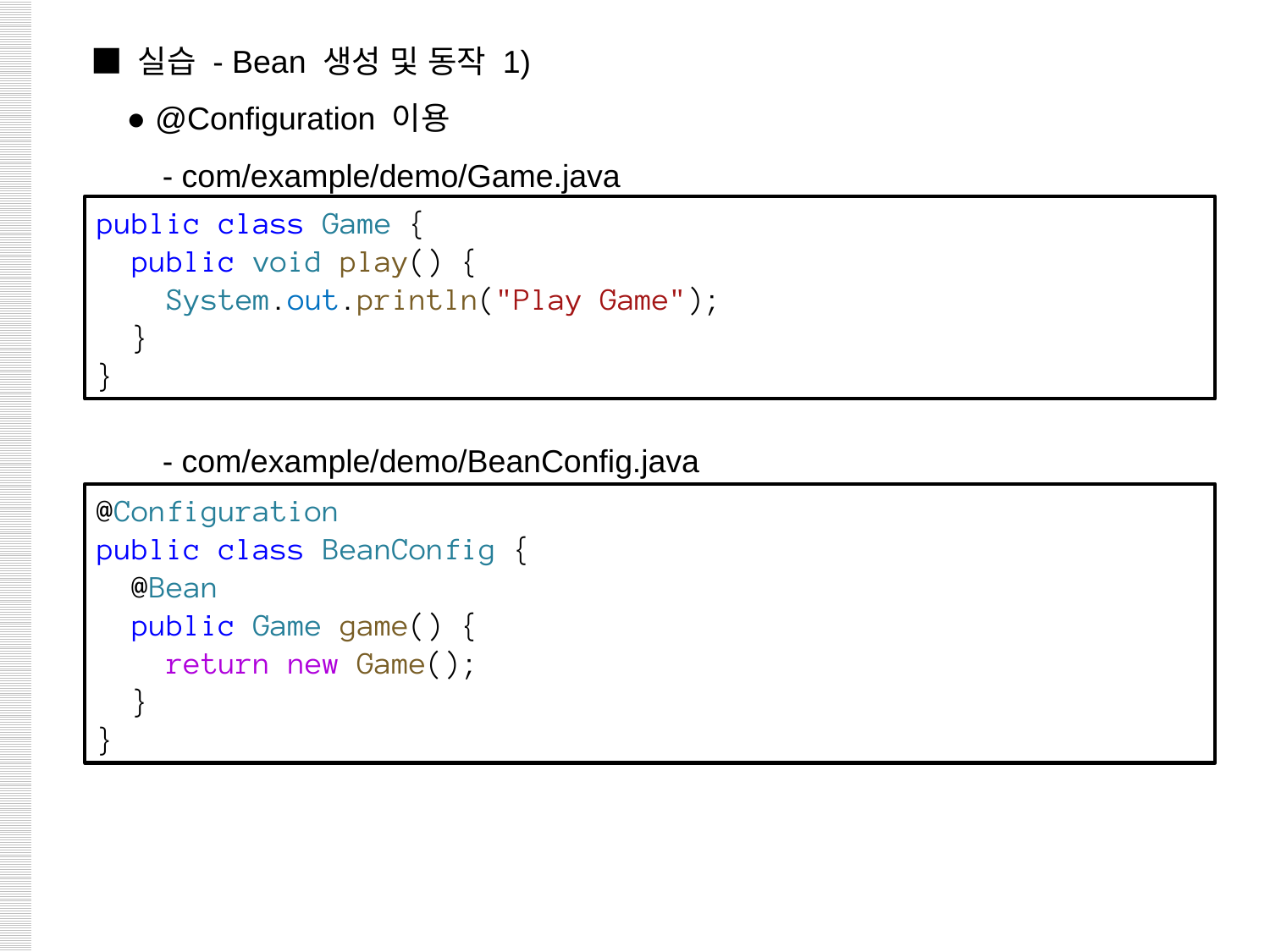

■ 실습 - Bean 생성 및 동작 1)
    ● @Configuration 이용
        - com/example/demo/Game.java

        - com/example/demo/BeanConfig.java
public class Game {
  public void play() {
    System.out.println("Play Game");
  }
}
@Configuration
public class BeanConfig {
  @Bean
  public Game game() {
    return new Game();
  }
}